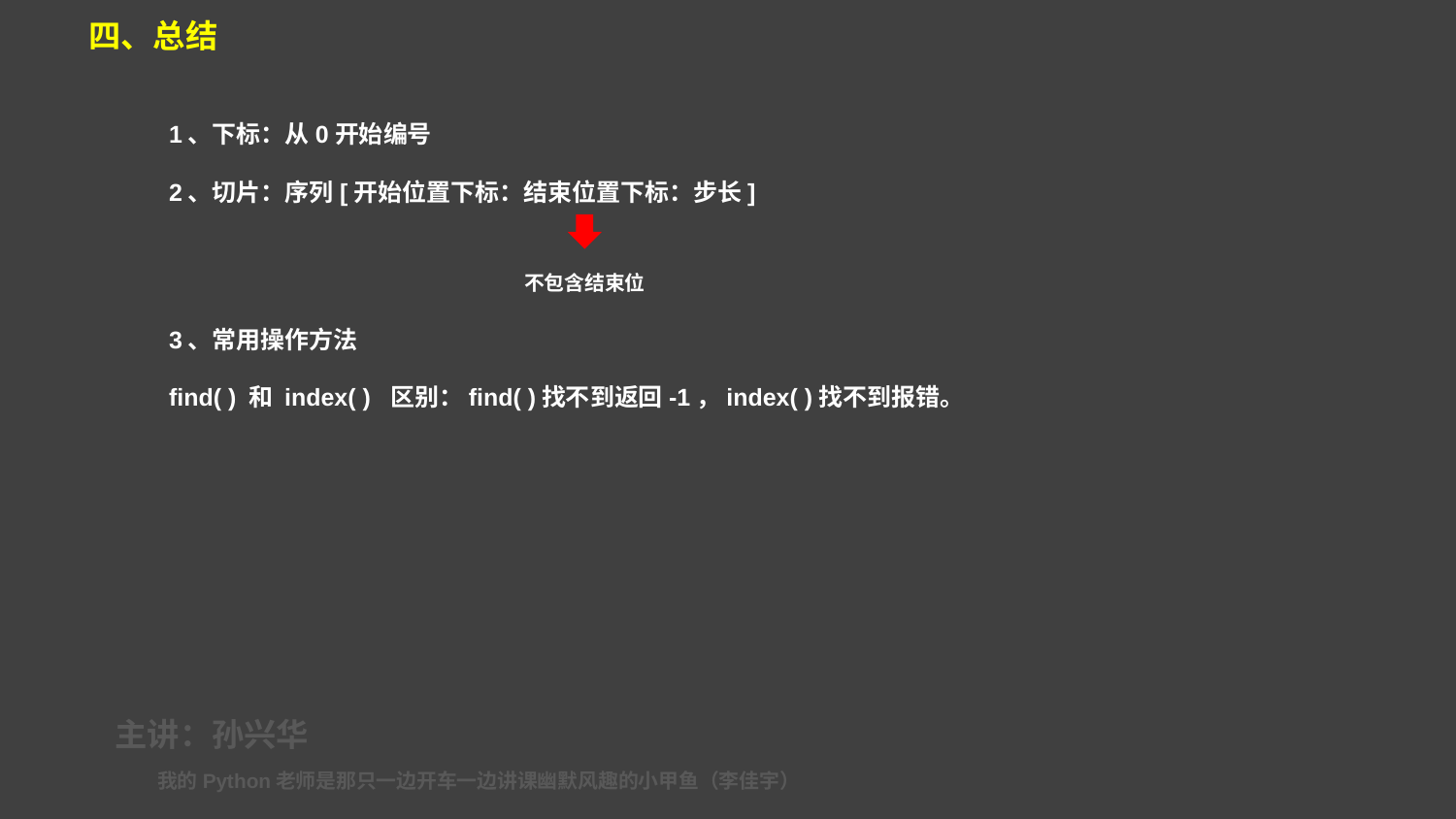

四、总结
1、下标：从0开始编号

2、切片：序列[开始位置下标：结束位置下标：步长]

不包含结束位
3、常用操作方法

find( ) 和 index( )  区别：find( )找不到返回-1，index( )找不到报错。